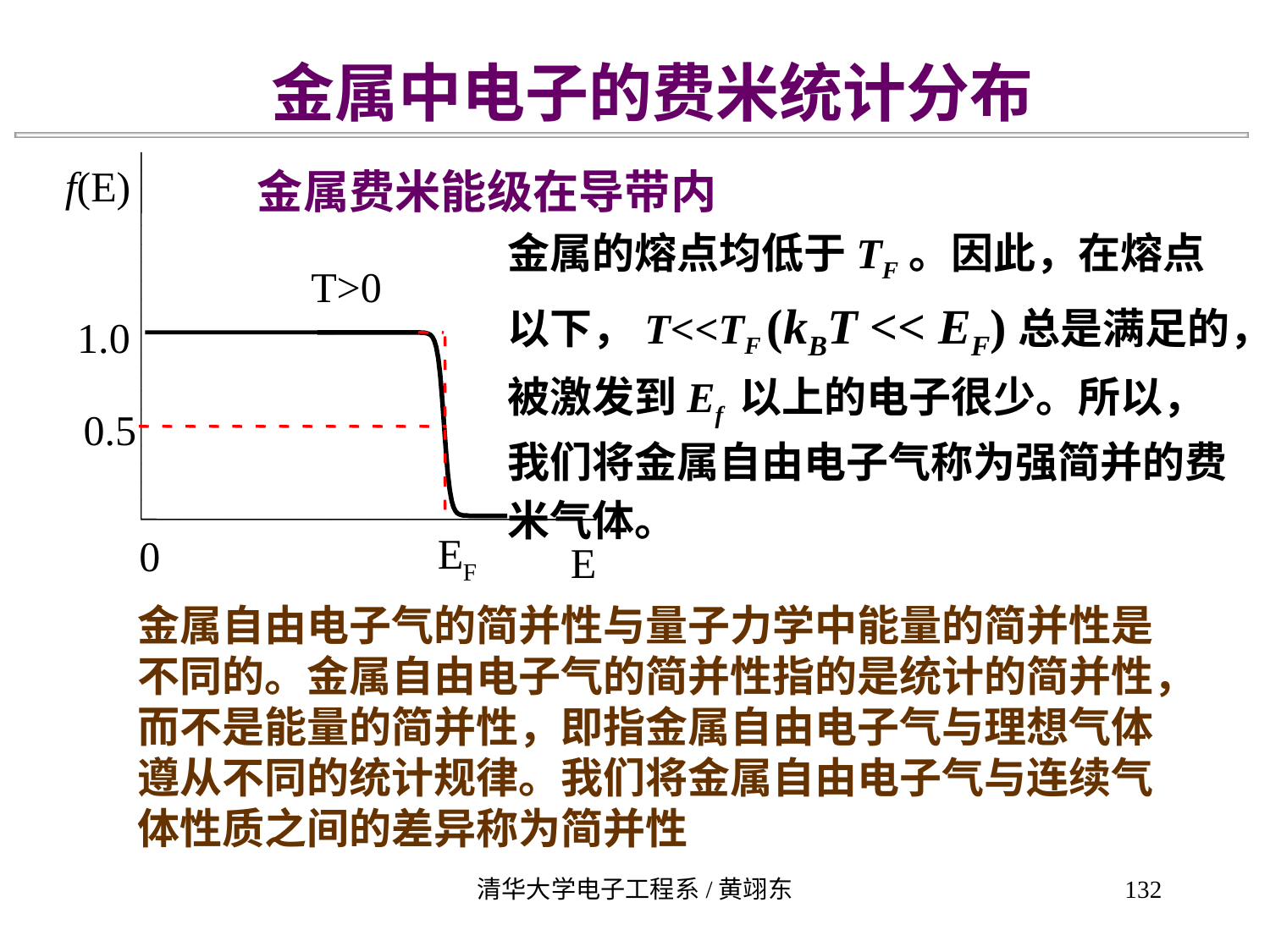

金属中电子的费米统计分布

f
(E)

T>0

1.0

0.5

E
0
E
F
金属费米能级在导带内
金属的熔点均低于TF。因此，在熔点以下，T<<TF (kBT << EF)总是满足的，被激发到Ef 以上的电子很少。所以，我们将金属自由电子气称为强简并的费米气体。
金属自由电子气的简并性与量子力学中能量的简并性是不同的。金属自由电子气的简并性指的是统计的简并性，而不是能量的简并性，即指金属自由电子气与理想气体遵从不同的统计规律。我们将金属自由电子气与连续气体性质之间的差异称为简并性
清华大学电子工程系/黄翊东
132